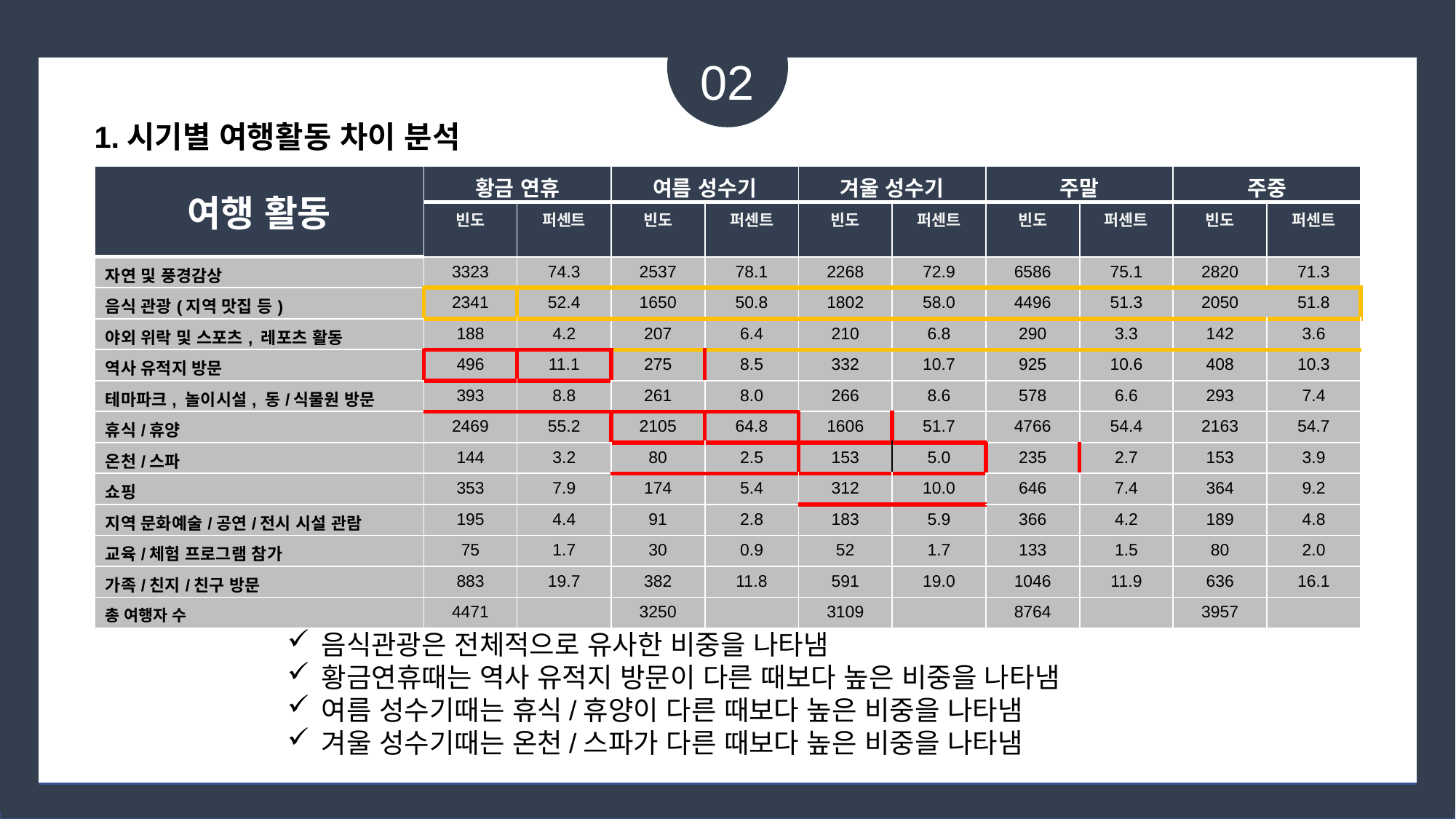

02
1.시기별 여행활동 차이 분석
| 여행 활동 | 황금 연휴 |  | 여름 성수기 |  | 겨울 성수기 |  | 주말 |  | 주중 |  |
| --- | --- | --- | --- | --- | --- | --- | --- | --- | --- | --- |
|  | 빈도 | 퍼센트 | 빈도 | 퍼센트 | 빈도 | 퍼센트 | 빈도 | 퍼센트 | 빈도 | 퍼센트 |
| 자연 및 풍경감상 | 3323 | 74.3 | 2537 | 78.1 | 2268 | 72.9 | 6586 | 75.1 | 2820 | 71.3 |
| 음식 관광(지역 맛집 등) | 2341 | 52.4 | 1650 | 50.8 | 1802 | 58.0 | 4496 | 51.3 | 2050 | 51.8 |
| 야외 위락 및 스포츠, 레포츠 활동 | 188 | 4.2 | 207 | 6.4 | 210 | 6.8 | 290 | 3.3 | 142 | 3.6 |
| 역사 유적지 방문 | 496 | 11.1 | 275 | 8.5 | 332 | 10.7 | 925 | 10.6 | 408 | 10.3 |
| 테마파크, 놀이시설, 동/식물원 방문 | 393 | 8.8 | 261 | 8.0 | 266 | 8.6 | 578 | 6.6 | 293 | 7.4 |
| 휴식/휴양 | 2469 | 55.2 | 2105 | 64.8 | 1606 | 51.7 | 4766 | 54.4 | 2163 | 54.7 |
| 온천/스파 | 144 | 3.2 | 80 | 2.5 | 153 | 5.0 | 235 | 2.7 | 153 | 3.9 |
| 쇼핑 | 353 | 7.9 | 174 | 5.4 | 312 | 10.0 | 646 | 7.4 | 364 | 9.2 |
| 지역 문화예술/공연/전시 시설 관람 | 195 | 4.4 | 91 | 2.8 | 183 | 5.9 | 366 | 4.2 | 189 | 4.8 |
| 교육/체험 프로그램 참가 | 75 | 1.7 | 30 | 0.9 | 52 | 1.7 | 133 | 1.5 | 80 | 2.0 |
| 가족/친지/친구 방문 | 883 | 19.7 | 382 | 11.8 | 591 | 19.0 | 1046 | 11.9 | 636 | 16.1 |
| 총 여행자 수 | 4471 |  | 3250 |  | 3109 |  | 8764 |  | 3957 |  |

음식관광은 전체적으로 유사한 비중을 나타냄
황금연휴때는 역사 유적지 방문이 다른 때보다 높은 비중을 나타냄
여름 성수기때는 휴식/휴양이 다른 때보다 높은 비중을 나타냄
겨울 성수기때는 온천/스파가 다른 때보다 높은 비중을 나타냄